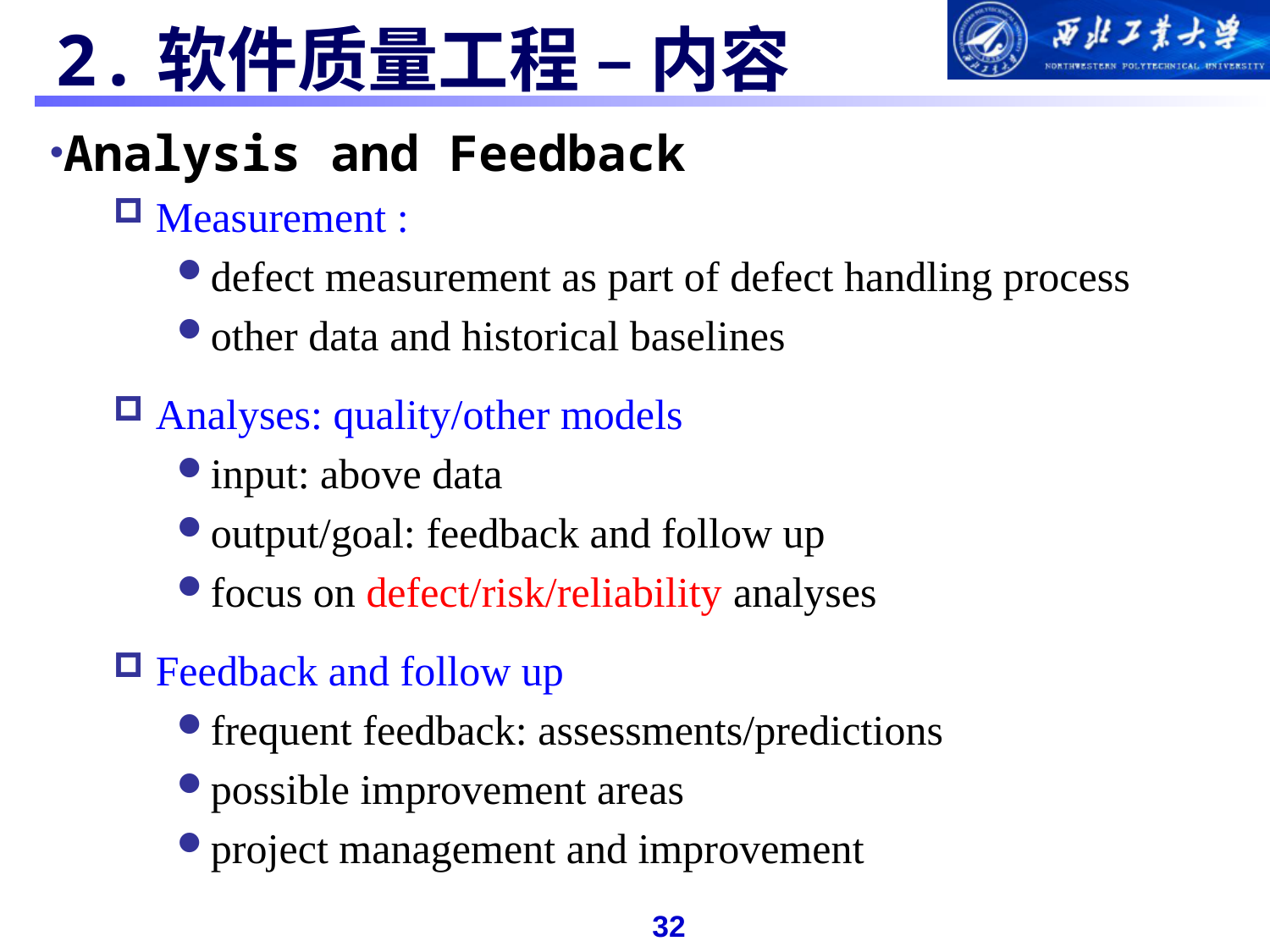

#
 2.软件质量工程 – 内容
Analysis and Feedback
 Measurement :
defect measurement as part of defect handling process
other data and historical baselines

 Analyses: quality/other models
input: above data
output/goal: feedback and follow up
focus on defect/risk/reliability analyses

 Feedback and follow up
frequent feedback: assessments/predictions
possible improvement areas
project management and improvement